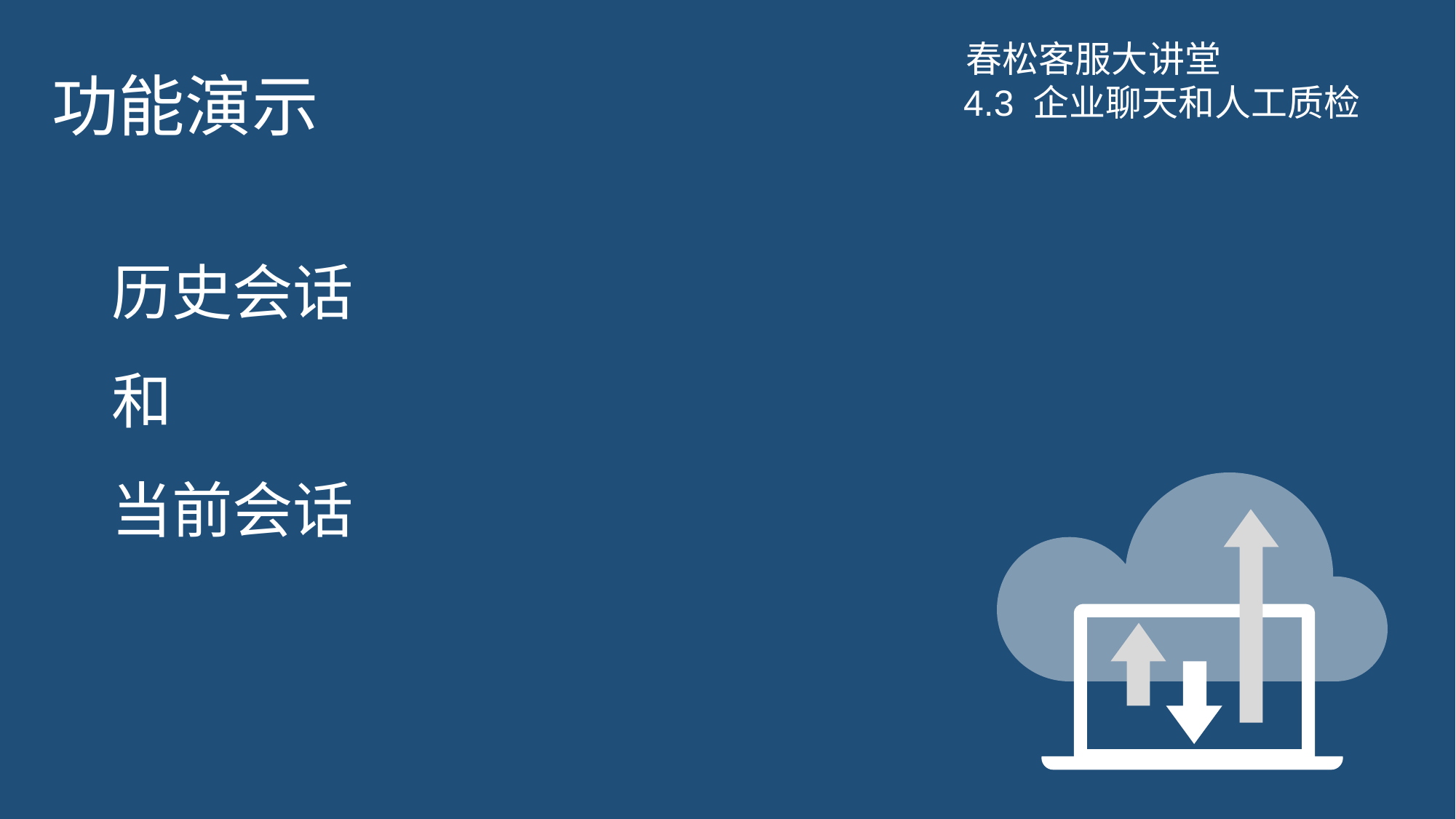

# 功能演示
春松客服大讲堂
4.3 企业聊天和人工质检
历史会话
和
当前会话